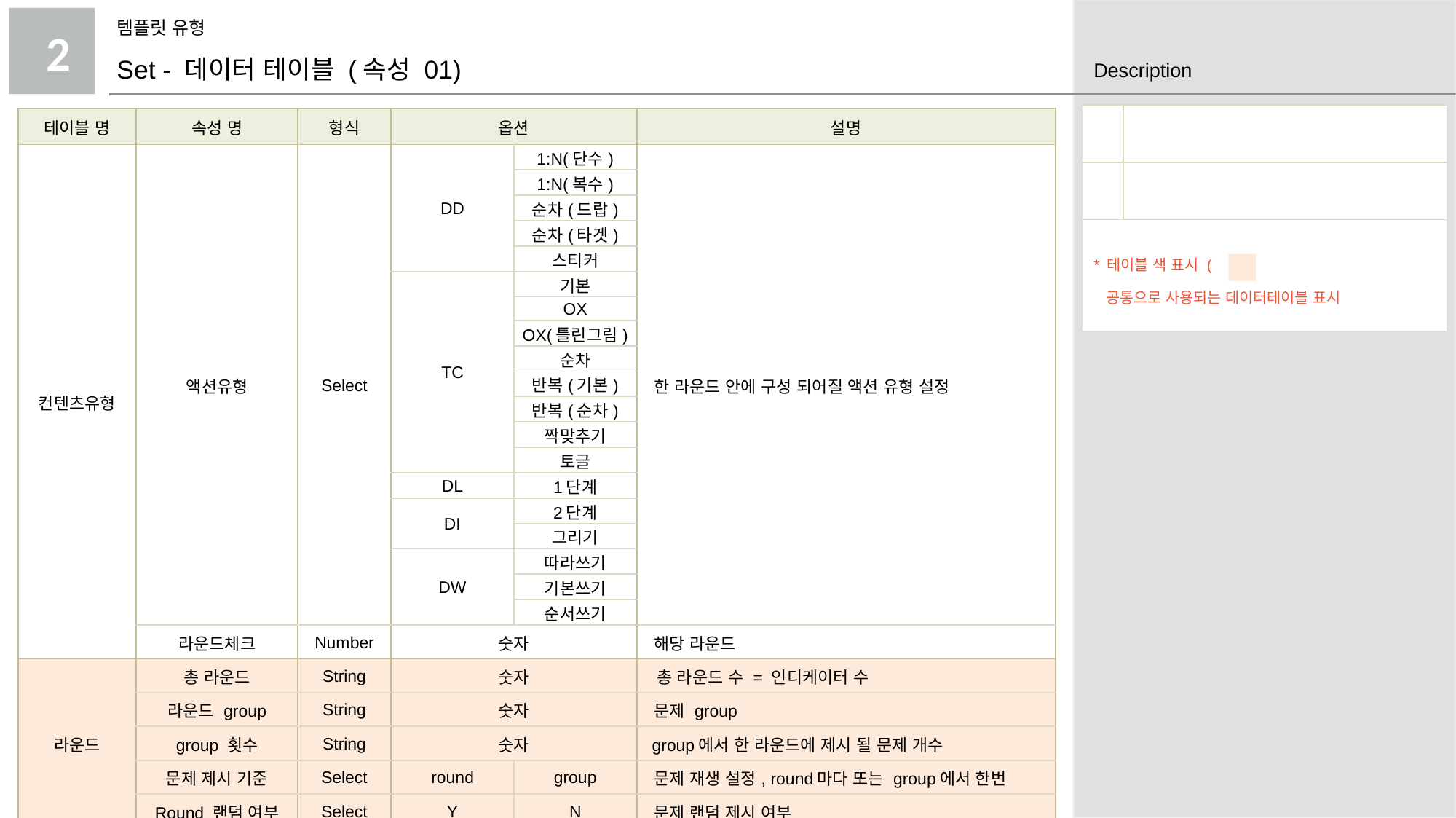

템플릿 유형
2
Set - 데이터 테이블 (속성 01)
|  |  |
| --- | --- |
|  |  |
| \* 테이블 색 표시 ( ) 공통으로 사용되는 데이터테이블 표시 |  |
| 테이블 명 | 속성 명 | 형식 | 옵션 |  | 설명 |
| --- | --- | --- | --- | --- | --- |
| 컨텐츠유형 | 액션유형 | Select | DD | 1:N(단수) | 한 라운드 안에 구성 되어질 액션 유형 설정 |
|  |  |  |  | 1:N(복수) |  |
|  |  |  |  | 순차(드랍) |  |
|  |  |  |  | 순차(타겟) |  |
|  |  |  |  | 스티커 |  |
|  |  |  | TC | 기본 |  |
|  |  |  |  | OX |  |
|  |  |  |  | OX(틀린그림) |  |
|  |  |  |  | 순차 |  |
|  |  |  |  | 반복(기본) |  |
|  |  |  |  | 반복(순차) |  |
|  |  |  |  | 짝맞추기 |  |
|  |  |  |  | 토글 |  |
|  |  |  | DL | 1단계 |  |
|  |  |  | DI | 2단계 |  |
|  |  |  |  | 그리기 |  |
|  |  |  | DW | 따라쓰기 |  |
|  |  |  |  | 기본쓰기 |  |
|  |  |  |  | 순서쓰기 |  |
|  | 라운드체크 | Number | 숫자 |  | 해당 라운드 |
| 라운드 | 총 라운드 | String | 숫자 |  | 총 라운드 수 = 인디케이터 수 |
|  | 라운드 group | String | 숫자 |  | 문제 group |
|  | group 횟수 | String | 숫자 |  | group에서 한 라운드에 제시 될 문제 개수 |
|  | 문제 제시 기준 | Select | round | group | 문제 재생 설정, round마다 또는 group에서 한번 |
|  | Round 랜덤 여부 | Select | Y | N | 문제 랜덤 제시 여부 |